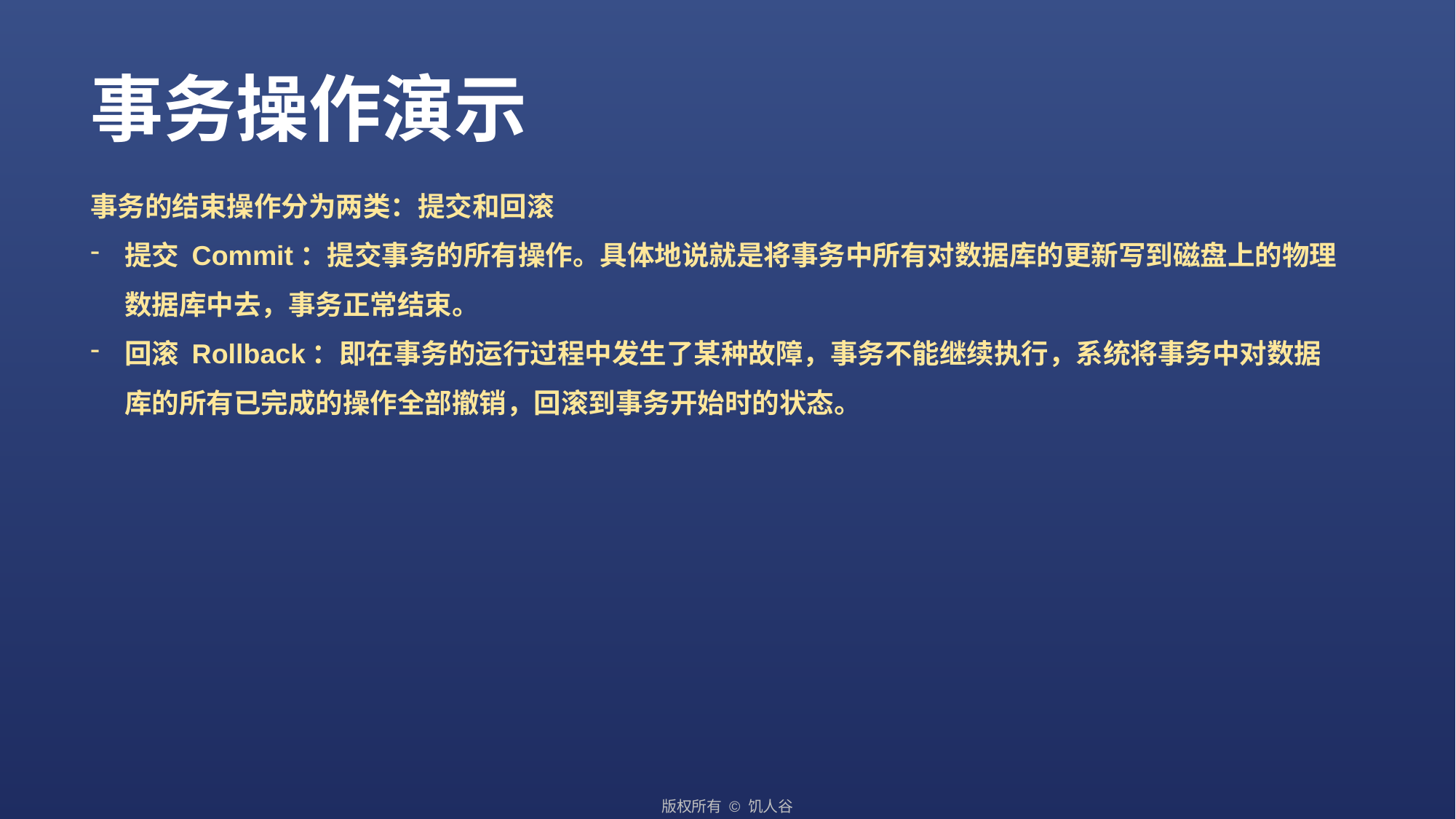

事务操作演示
事务的结束操作分为两类：提交和回滚
提交 Commit：提交事务的所有操作。具体地说就是将事务中所有对数据库的更新写到磁盘上的物理数据库中去，事务正常结束。
回滚 Rollback：即在事务的运行过程中发生了某种故障，事务不能继续执行，系统将事务中对数据库的所有已完成的操作全部撤销，回滚到事务开始时的状态。